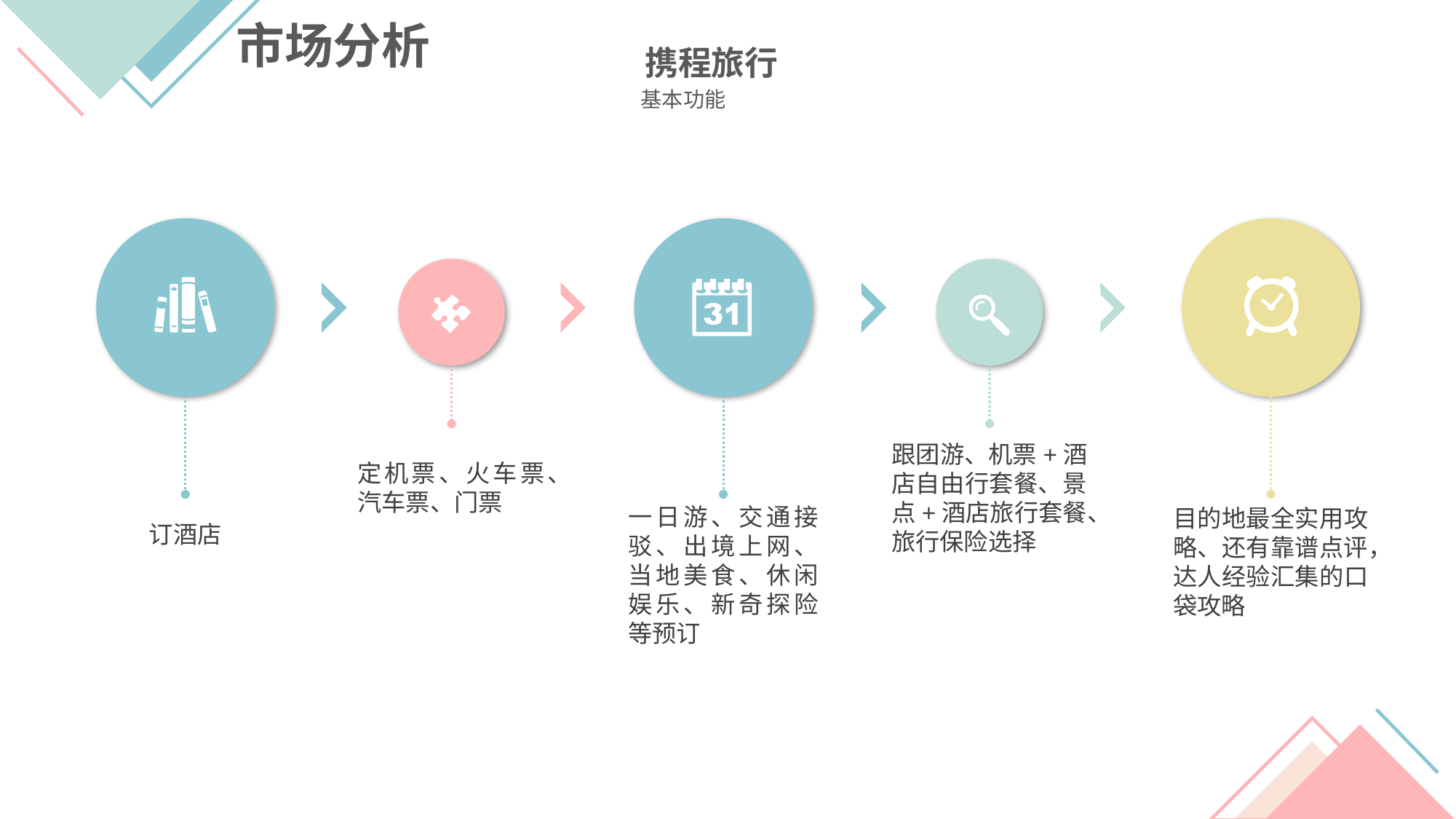

市场分析
携程旅行
基本功能

跟团游、机票+酒店自由行套餐、景点+酒店旅行套餐、旅行保险选择
定机票、火车票、汽车票、门票

一日游、交通接驳、出境上网、当地美食、休闲娱乐、新奇探险等预订
目的地最全实用攻略、还有靠谱点评，达人经验汇集的口袋攻略

订酒店